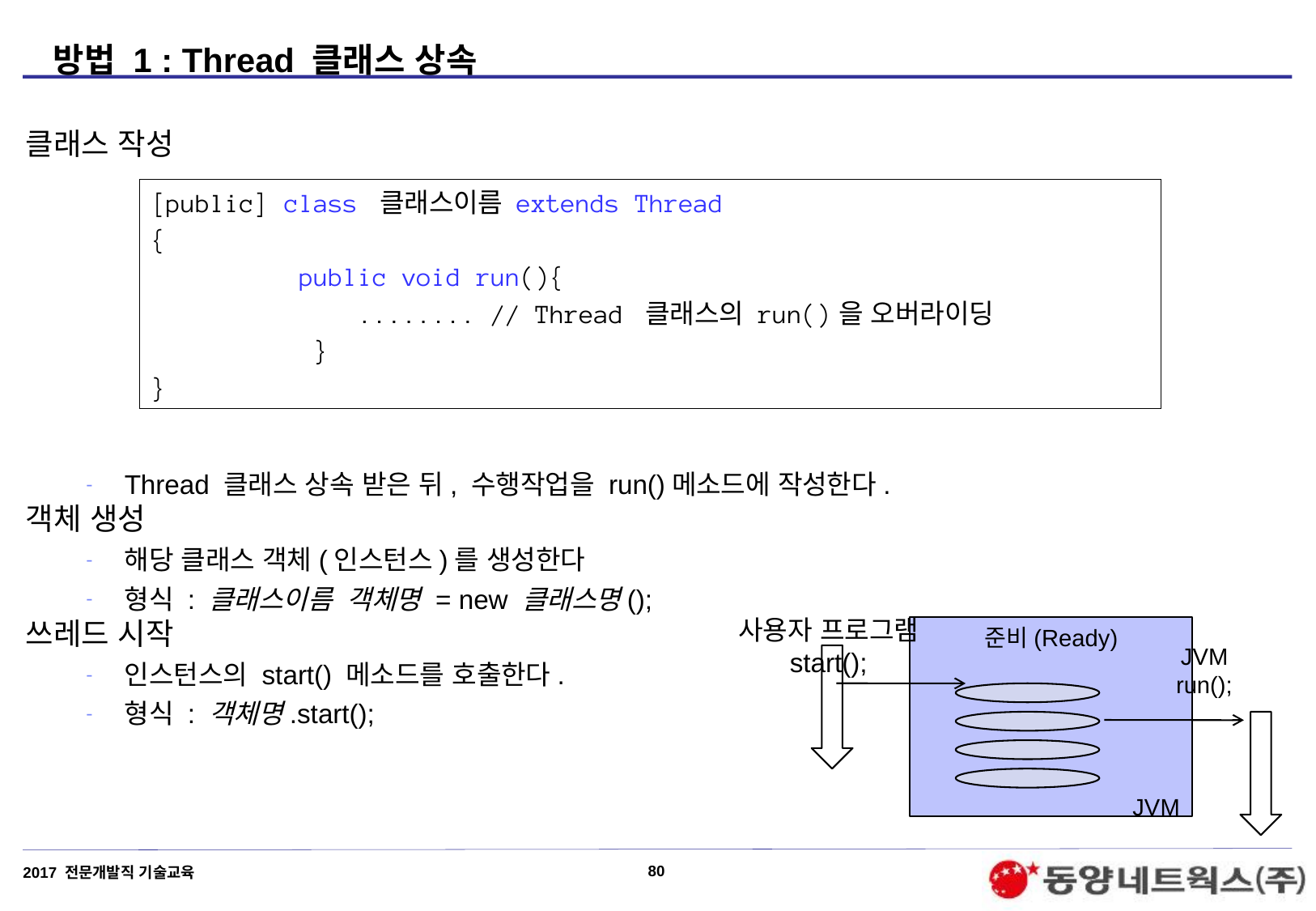

# 방법 1 : Thread 클래스 상속
클래스 작성

Thread 클래스 상속 받은 뒤, 수행작업을 run()메소드에 작성한다.
객체 생성
해당 클래스 객체(인스턴스)를 생성한다
형식 : 클래스이름  객체명 = new 클래스명();
쓰레드 시작
인스턴스의 start() 메소드를 호출한다.
형식 : 객체명.start();
[public] class 클래스이름 extends Thread
{
          public void run(){
              ........ // Thread 클래스의 run()을 오버라이딩
           }
}
사용자 프로그램
start();
준비(Ready)

JVM
JVM
run();